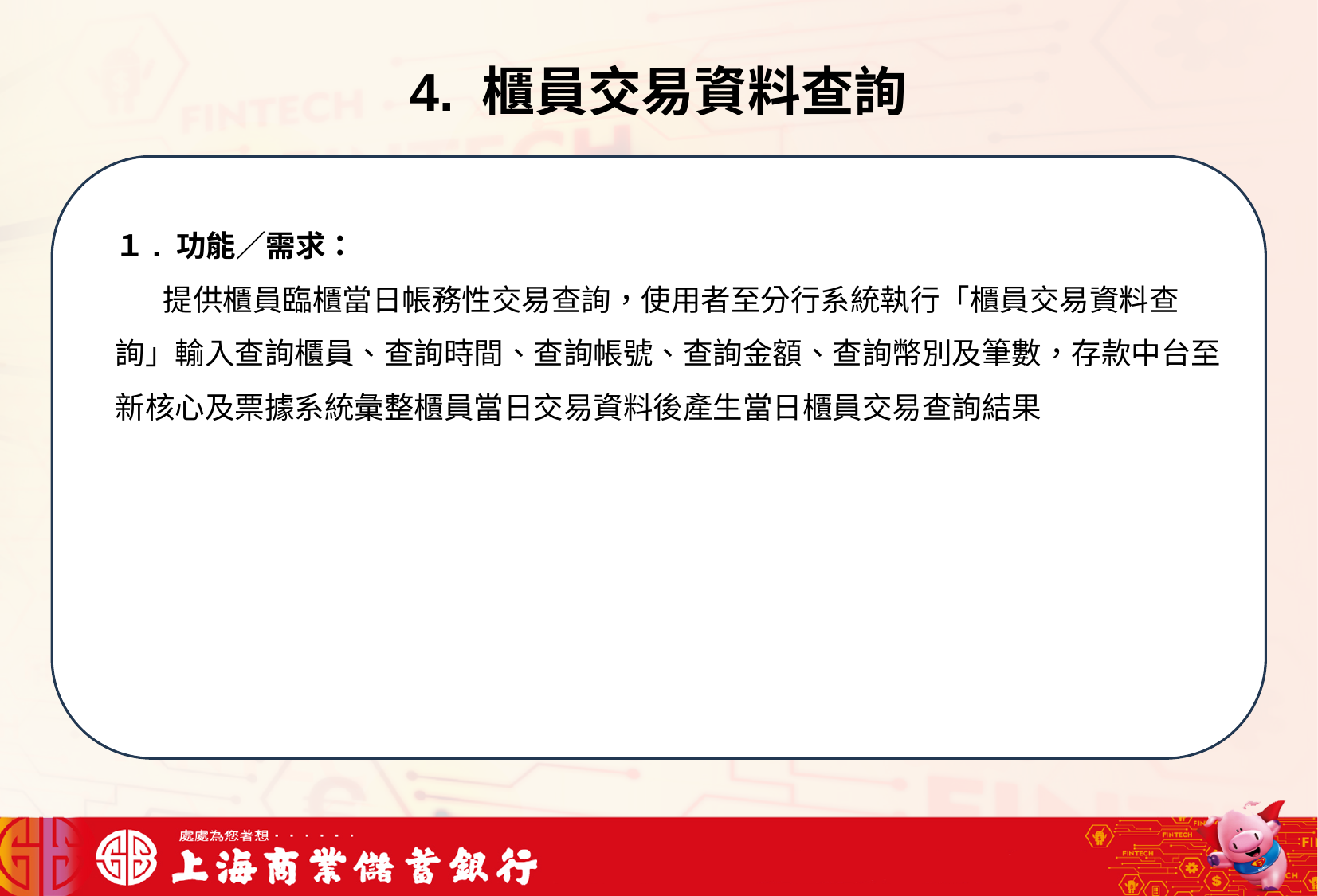

# 4. 櫃員交易資料查詢
我們可以將信用卡相關資料存在一個檔案中，將這些檔案中的文字進行詞向量的轉換，把文字轉成數字向量存在向量資料庫中，透過檢索器在向量資料庫搜尋與用戶問題最接近的資訊，透過生成器，生成最合適的答案回覆用戶
１. 功能／需求：
      提供櫃員臨櫃當日帳務性交易查詢，使用者至分行系統執行「櫃員交易資料查詢」輸入查詢櫃員、查詢時間、查詢帳號、查詢金額、查詢幣別及筆數，存款中台至新核心及票據系統彙整櫃員當日交易資料後產生當日櫃員交易查詢結果